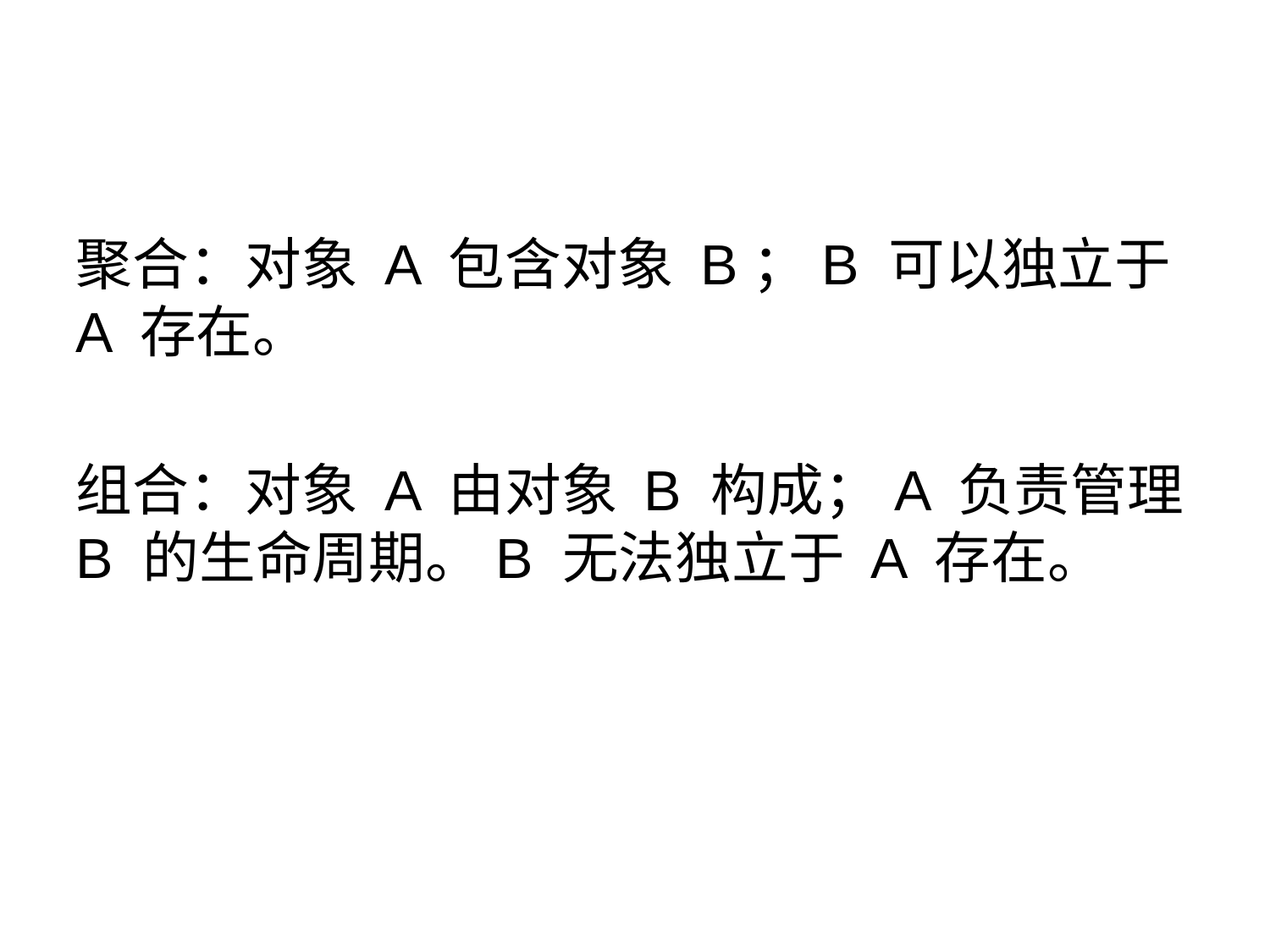

#
聚合：对象 A 包含对象 B；B 可以独立于 A 存在。

组合：对象 A 由对象 B 构成；A 负责管理 B 的生命周期。B 无法独立于 A 存在。